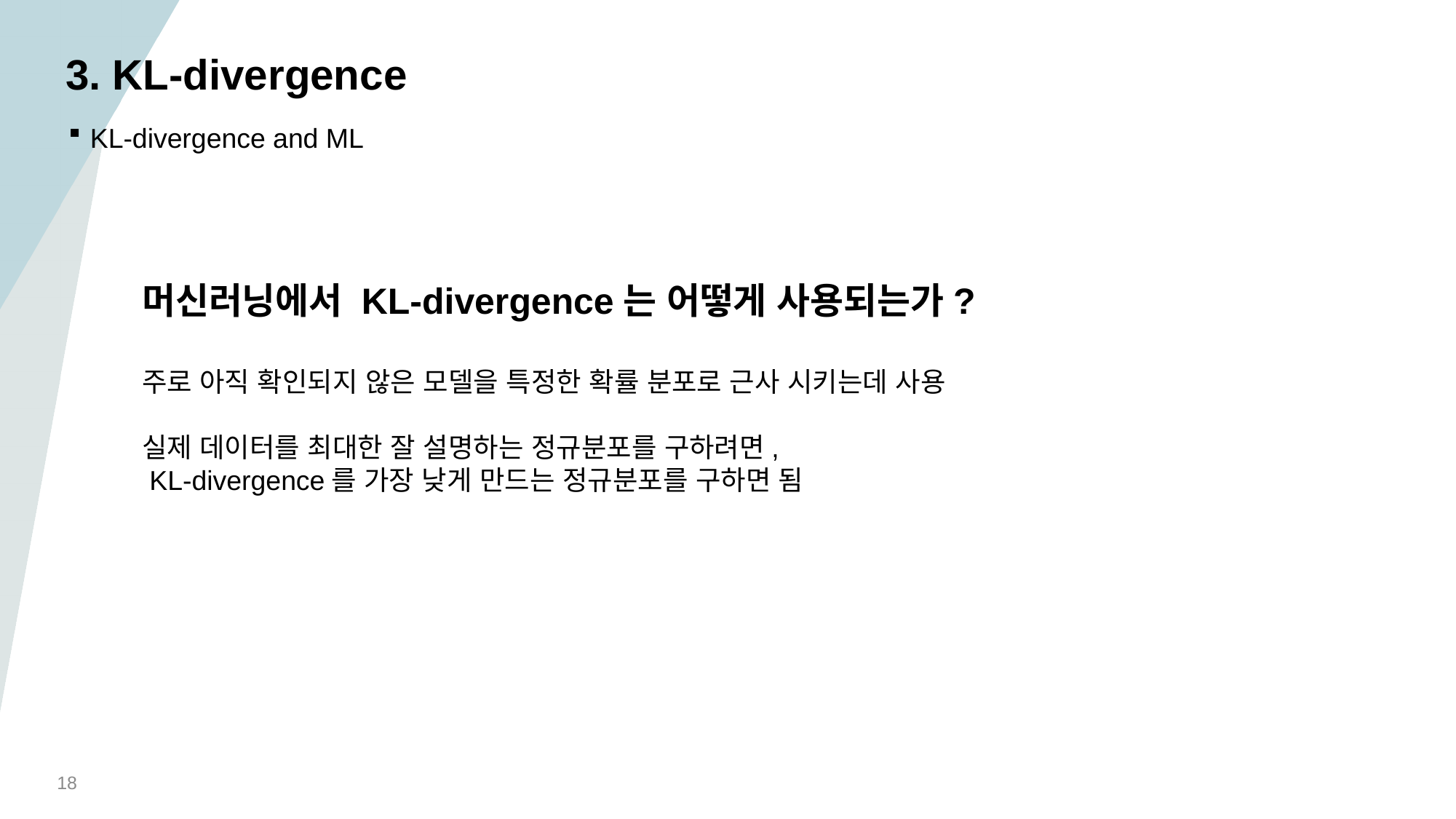

# 3. KL-divergence
KL-divergence and ML
머신러닝에서 KL-divergence는 어떻게 사용되는가?

주로 아직 확인되지 않은 모델을 특정한 확률 분포로 근사 시키는데 사용

실제 데이터를 최대한 잘 설명하는 정규분포를 구하려면,
 KL-divergence를 가장 낮게 만드는 정규분포를 구하면 됨